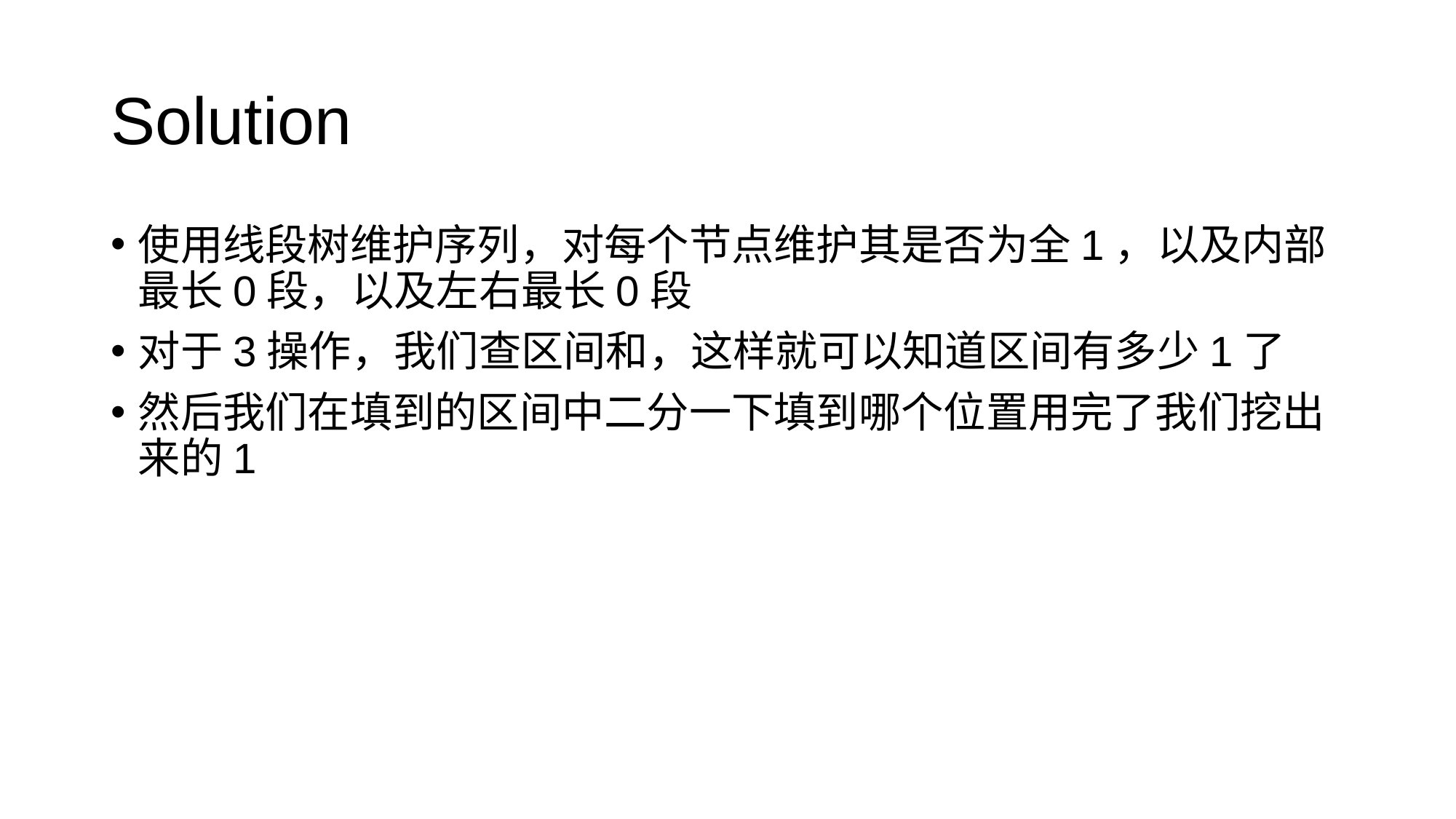

# Solution
使用线段树维护序列，对每个节点维护其是否为全1，以及内部最长0段，以及左右最长0段
对于3操作，我们查区间和，这样就可以知道区间有多少1了
然后我们在填到的区间中二分一下填到哪个位置用完了我们挖出来的1